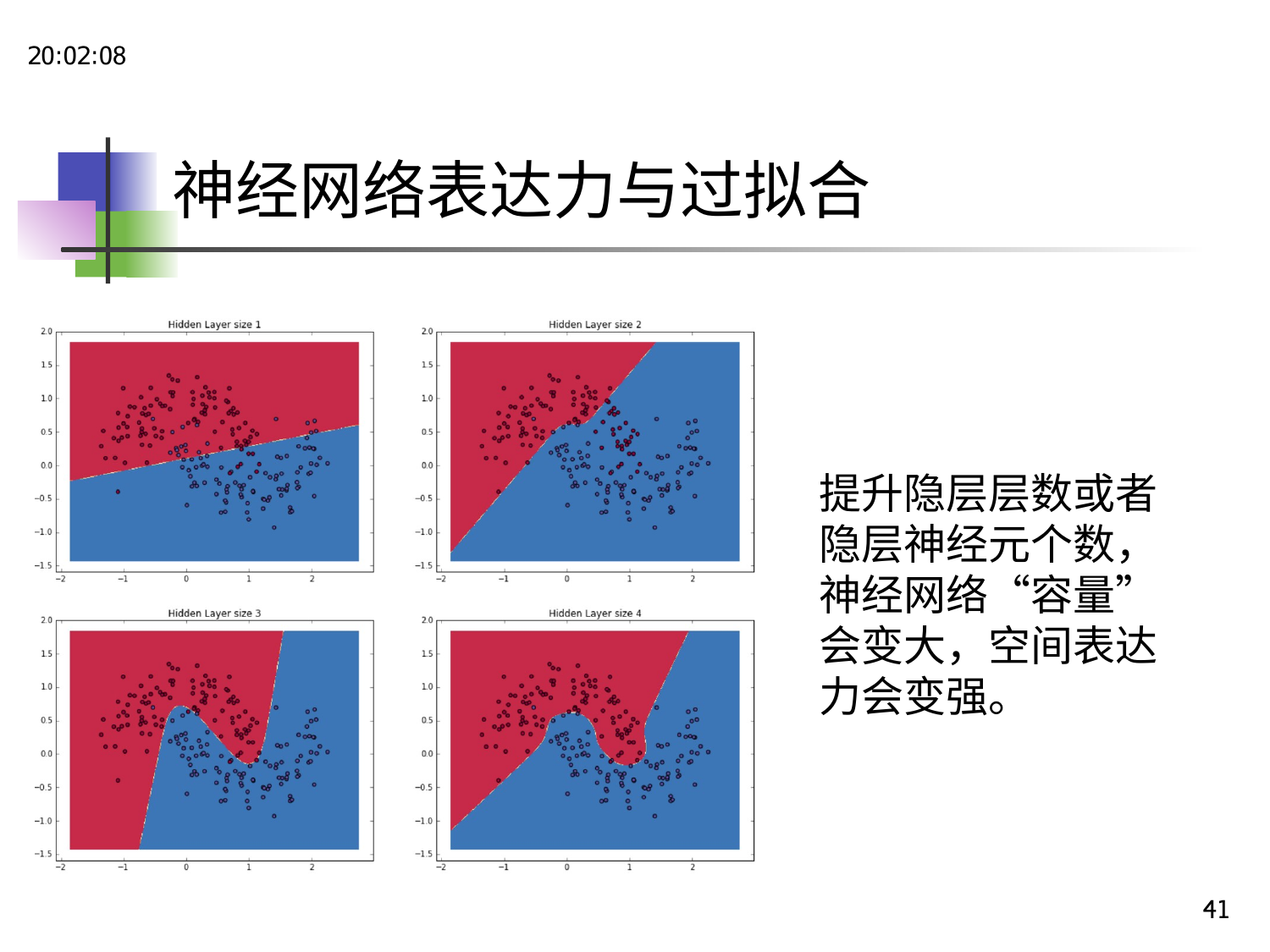

20:02:08
# 神经网络表达力与过拟合

提升隐层层数或者隐层神经元个数，神经网络“容量”会变大，空间表达力会变强。
41